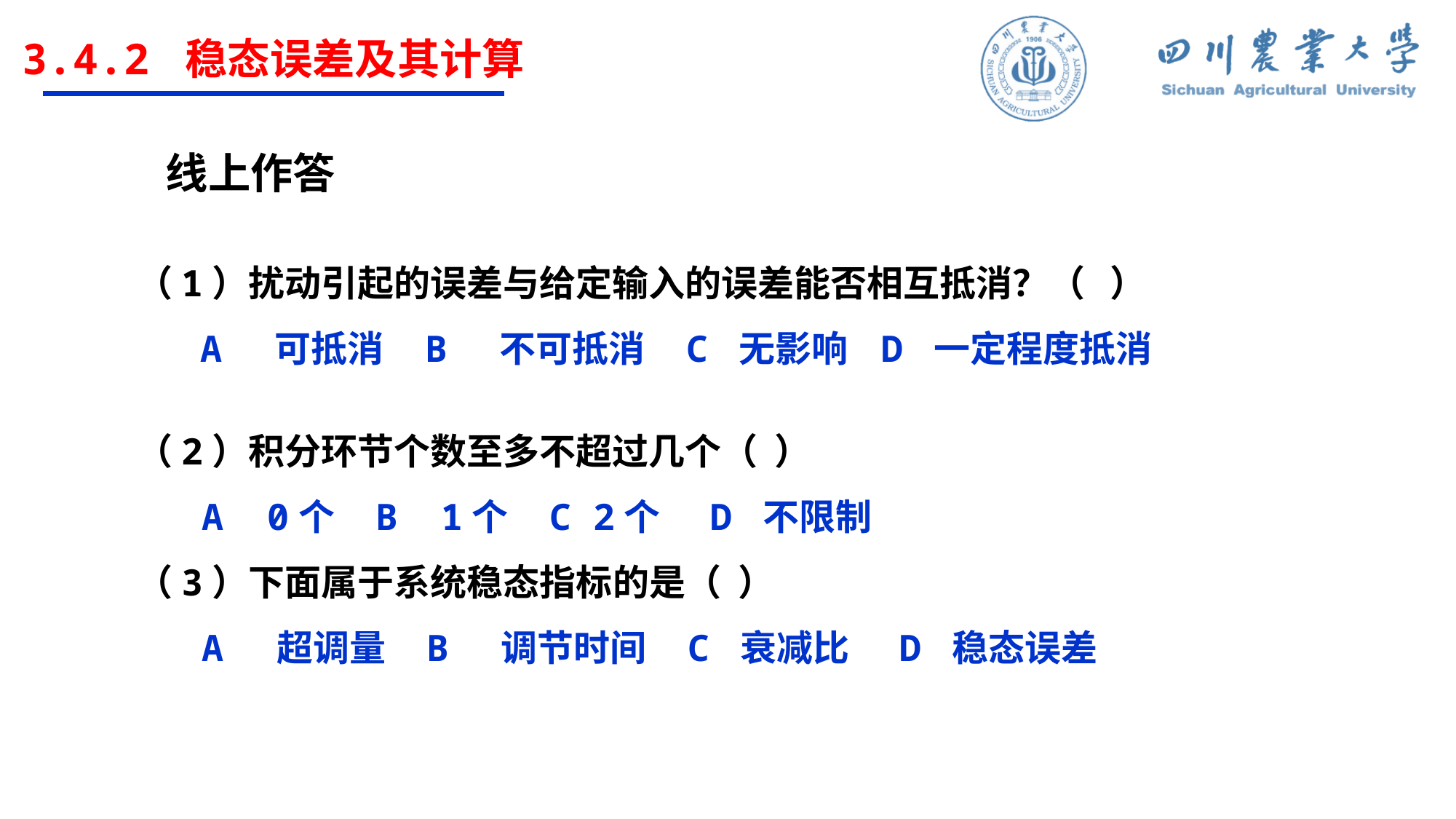

3.4.2 稳态误差及其计算
线上作答
（1）扰动引起的误差与给定输入的误差能否相互抵消？（   ）
A  可抵消    B  不可抵消    C 无影响   D 一定程度抵消
（2）积分环节个数至多不超过几个（  ）
   A  0个    B  1个    C 2个     D 不限制
（3）下面属于系统稳态指标的是（  ）
   A  超调量    B  调节时间    C 衰减比     D 稳态误差